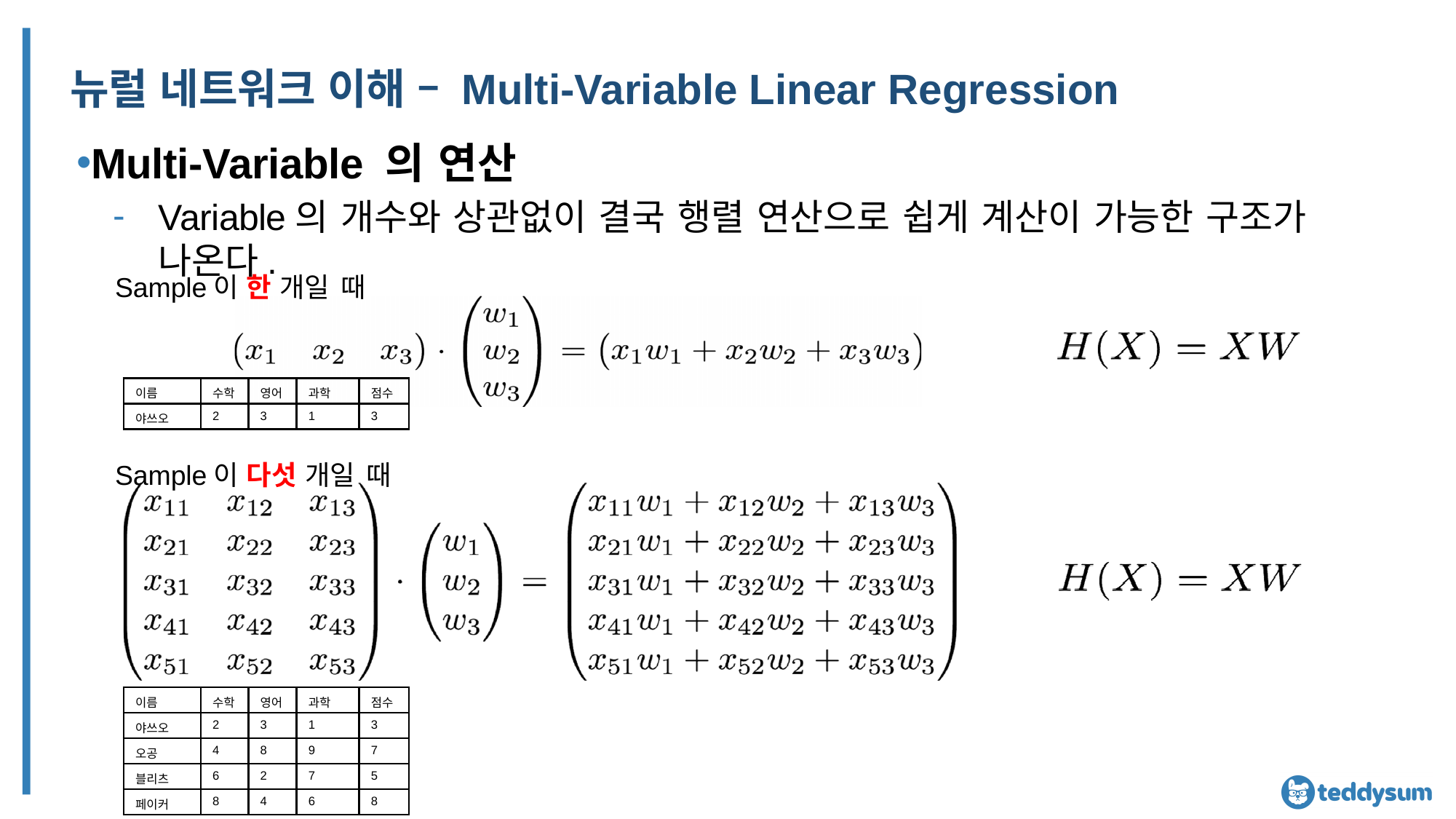

# 뉴럴 네트워크 이해 – Multi-Variable Linear Regression
Multi-Variable 의 연산
Variable의 개수와 상관없이 결국 행렬 연산으로 쉽게 계산이 가능한 구조가 나온다.
Sample이 한 개일 때

| 이름 | 수학 | 영어 | 과학 | 점수 |
| --- | --- | --- | --- | --- |
| 야쓰오 | 2 | 3 | 1 | 3 |
Sample이 다섯 개일 때

| 이름 | 수학 | 영어 | 과학 | 점수 |
| --- | --- | --- | --- | --- |
| 야쓰오 | 2 | 3 | 1 | 3 |
| 오공 | 4 | 8 | 9 | 7 |
| 블리츠 | 6 | 2 | 7 | 5 |
| 페이커 | 8 | 4 | 6 | 8 |